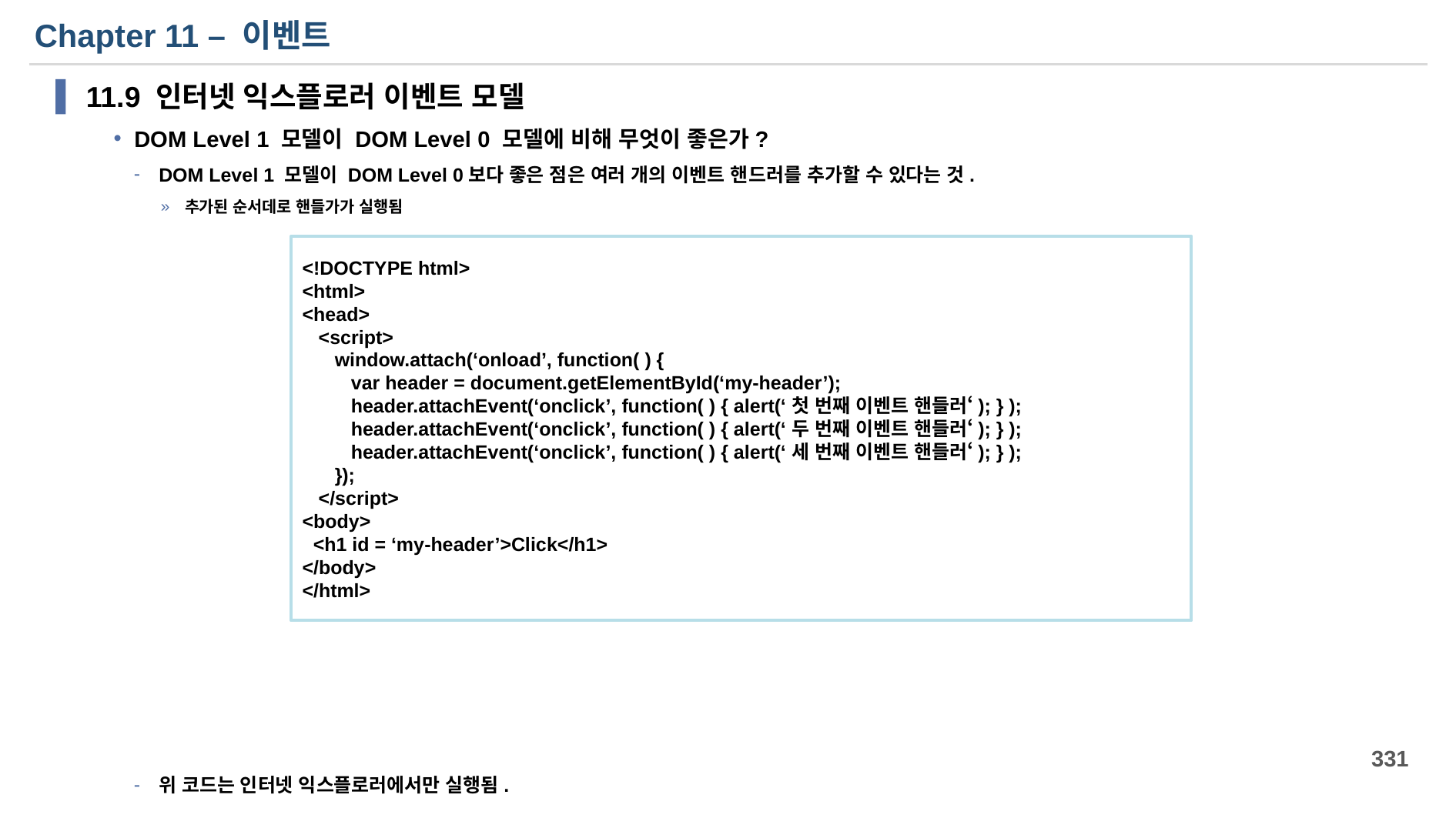

# Chapter 11 – 이벤트
11.9 인터넷 익스플로러 이벤트 모델
DOM Level 1 모델이 DOM Level 0 모델에 비해 무엇이 좋은가?
DOM Level 1 모델이 DOM Level 0보다 좋은 점은 여러 개의 이벤트 핸드러를 추가할 수 있다는 것.
추가된 순서데로 핸들가가 실행됨

위 코드는 인터넷 익스플로러에서만 실행됨.

<!DOCTYPE html>
<html>
<head>
   <script>
      window.attach(‘onload’, function( ) {
         var header = document.getElementById(‘my-header’);
         header.attachEvent(‘onclick’, function( ) { alert(‘첫 번째 이벤트 핸들러‘); } );
         header.attachEvent(‘onclick’, function( ) { alert(‘두 번째 이벤트 핸들러‘); } );
         header.attachEvent(‘onclick’, function( ) { alert(‘세 번째 이벤트 핸들러‘); } );
      });
   </script>
<body>
  <h1 id = ‘my-header’>Click</h1>
</body>
</html>
331